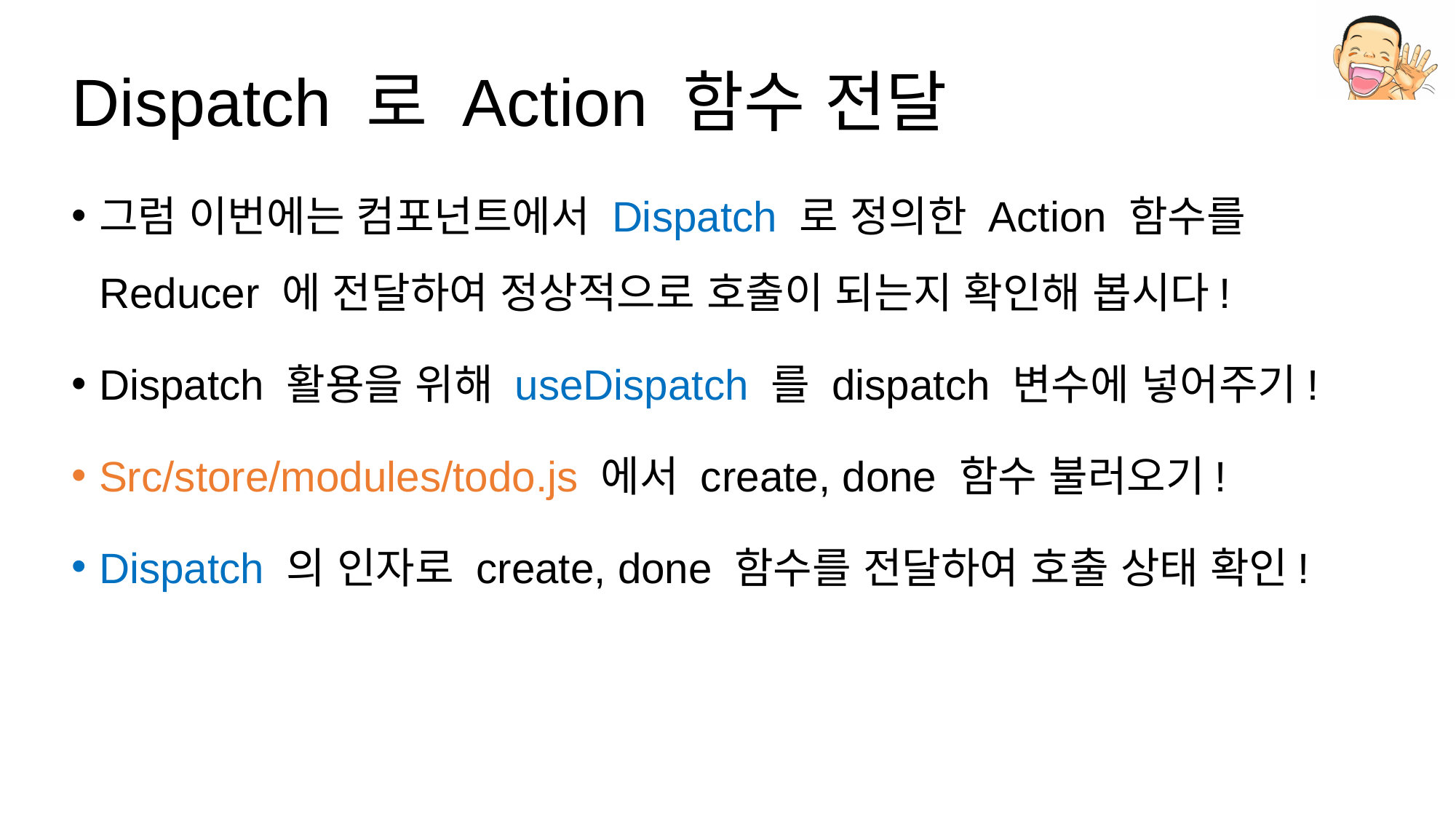

# Dispatch 로 Action 함수 전달
그럼 이번에는 컴포넌트에서 Dispatch 로 정의한 Action 함수를 Reducer 에 전달하여 정상적으로 호출이 되는지 확인해 봅시다!
Dispatch 활용을 위해 useDispatch 를 dispatch 변수에 넣어주기!
Src/store/modules/todo.js 에서 create, done 함수 불러오기!
Dispatch 의 인자로 create, done 함수를 전달하여 호출 상태 확인!